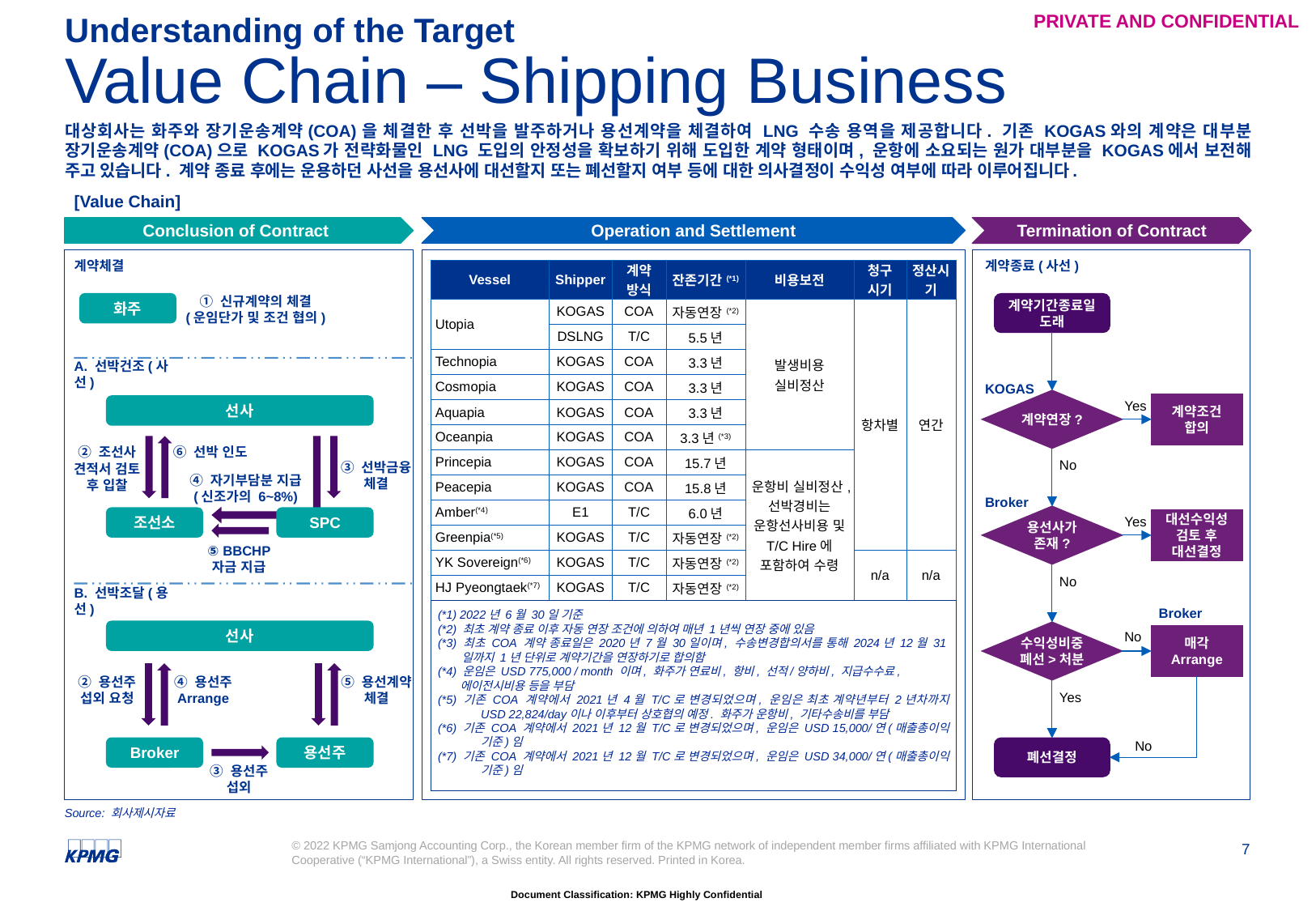

Understanding of the Target
# Value Chain – Shipping Business
대상회사는 화주와 장기운송계약(COA)을 체결한 후 선박을 발주하거나 용선계약을 체결하여 LNG 수송 용역을 제공합니다. 기존 KOGAS와의 계약은 대부분 장기운송계약(COA)으로 KOGAS가 전략화물인 LNG 도입의 안정성을 확보하기 위해 도입한 계약 형태이며, 운항에 소요되는 원가 대부분을 KOGAS에서 보전해 주고 있습니다. 계약 종료 후에는 운용하던 사선을 용선사에 대선할지 또는 폐선할지 여부 등에 대한 의사결정이 수익성 여부에 따라 이루어집니다.
[Value Chain]
Conclusion of Contract
Operation and Settlement
Termination of Contract

계약체결
계약종료(사선)
| Vessel | Shipper | 계약 방식 | 잔존기간(\*1) | 비용보전 | 청구 시기 | 정산시기 |
| --- | --- | --- | --- | --- | --- | --- |
| Utopia | KOGAS | COA | 자동연장(\*2) | 발생비용 실비정산 | 항차별 | 연간 |
|  | DSLNG | T/C | 5.5년 |  |  |  |
| Technopia | KOGAS | COA | 3.3년 |  |  |  |
| Cosmopia | KOGAS | COA | 3.3년 |  |  |  |
| Aquapia | KOGAS | COA | 3.3년 |  |  |  |
| Oceanpia | KOGAS | COA | 3.3년(\*3) |  |  |  |
| Princepia | KOGAS | COA | 15.7년 | 운항비 실비정산, 선박경비는 운항선사비용 및 T/C Hire에 포함하여 수령 |  |  |
| Peacepia | KOGAS | COA | 15.8년 |  |  |  |
| Amber(\*4) | E1 | T/C | 6.0년 |  |  |  |
| Greenpia(\*5) | KOGAS | T/C | 자동연장(\*2) | N/A | N/A | N/A |
| YK Sovereign(\*6) | KOGAS | T/C | 자동연장(\*2) |  | n/a | n/a |
| HJ Pyeongtaek(\*7) | KOGAS | T/C | 자동연장(\*2) |  |  |  |
① 신규계약의 체결
(운임단가 및 조건 협의)
화주
계약기간종료일 도래
A. 선박건조(사선)
KOGAS
계약연장?
계약조건 합의
선사
Yes

⑥ 선박 인도
② 조선사 견적서 검토 후 입찰
No
③ 선박금융
체결

④ 자기부담분 지급
(신조가의 6~8%)
Broker
용선사가 존재?
조선소
SPC
대선수익성 검토 후 대선결정
Yes

⑤ BBCHP 자금 지급
No
B. 선박조달(용선)
(*1) 2022년 6월 30일 기준
(*2) 최초 계약 종료 이후 자동 연장 조건에 의하여 매년 1년씩 연장 중에 있음
(*3) 최초 COA 계약 종료일은 2020년 7월 30일이며, 수송변경합의서를 통해 2024년 12월 31일까지 1년 단위로 계약기간을 연장하기로 합의함
(*4) 운임은 USD 775,000 / month 이며, 화주가 연료비, 항비, 선적/양하비, 지급수수료,
      에이전시비용 등을 부담
(*5) 기존 COA 계약에서 2021년 4월 T/C로 변경되었으며, 운임은 최초 계약년부터 2년차까지 USD 22,824/day이나 이후부터 상호협의 예정. 화주가 운항비, 기타수송비를 부담
(*6) 기존 COA 계약에서 2021년 12월 T/C로 변경되었으며, 운임은 USD 15,000/연(매출총이익 기준)임
(*7) 기존 COA 계약에서 2021년 12월 T/C로 변경되었으며, 운임은 USD 34,000/연(매출총이익 기준)임
Broker
선사
수익성비중
폐선>처분
매각
Arrange
No
② 용선주 섭외 요청
④ 용선주 Arrange
⑤ 용선계약 체결
Yes

No
Broker
용선주
폐선결정

③ 용선주 섭외
Source: 회사제시자료